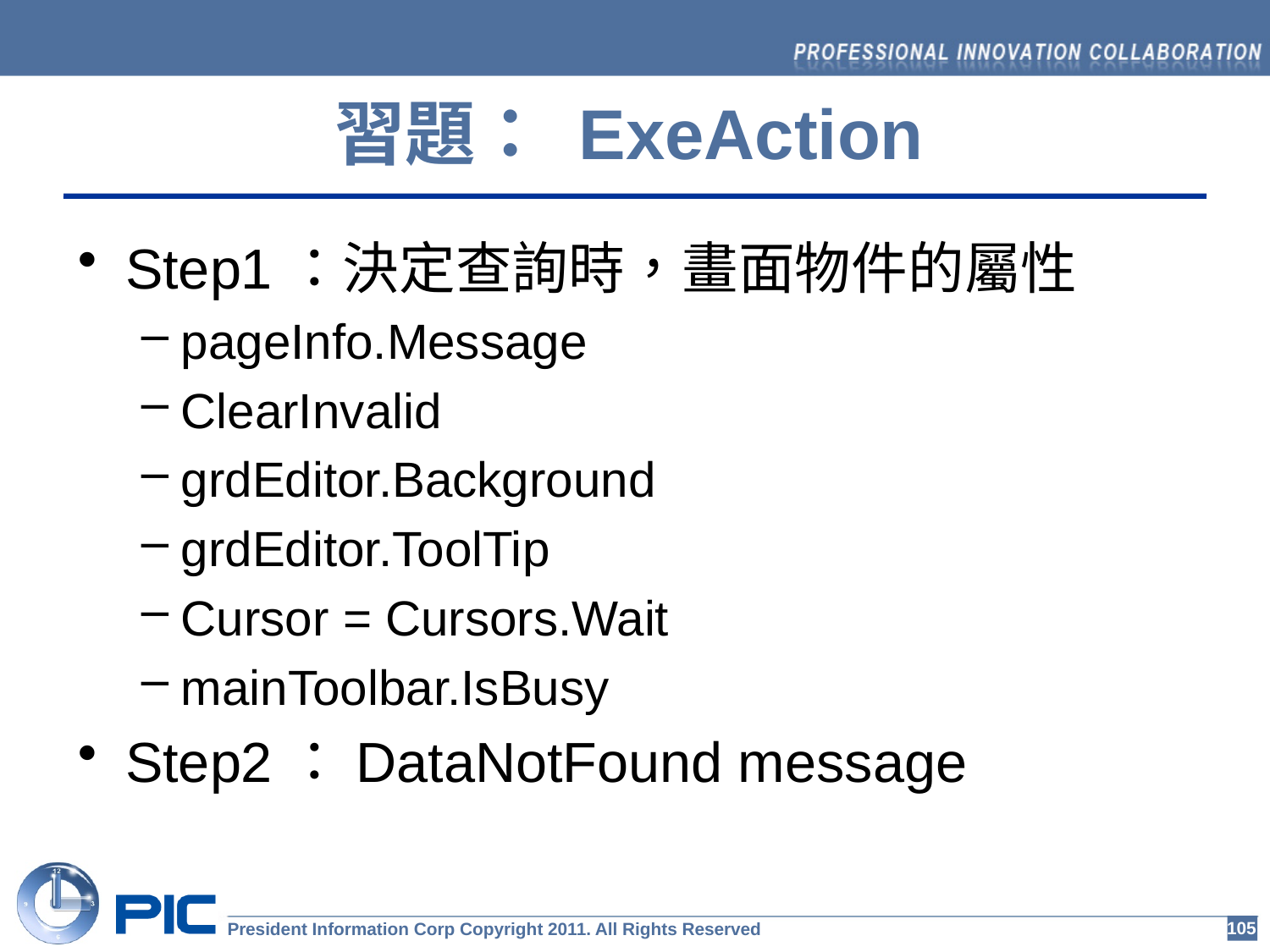

習題： ExeAction

Step1：決定查詢時，畫面物件的屬性
pageInfo.Message
ClearInvalid
grdEditor.Background
grdEditor.ToolTip
Cursor = Cursors.Wait
mainToolbar.IsBusy
Step2：DataNotFound message